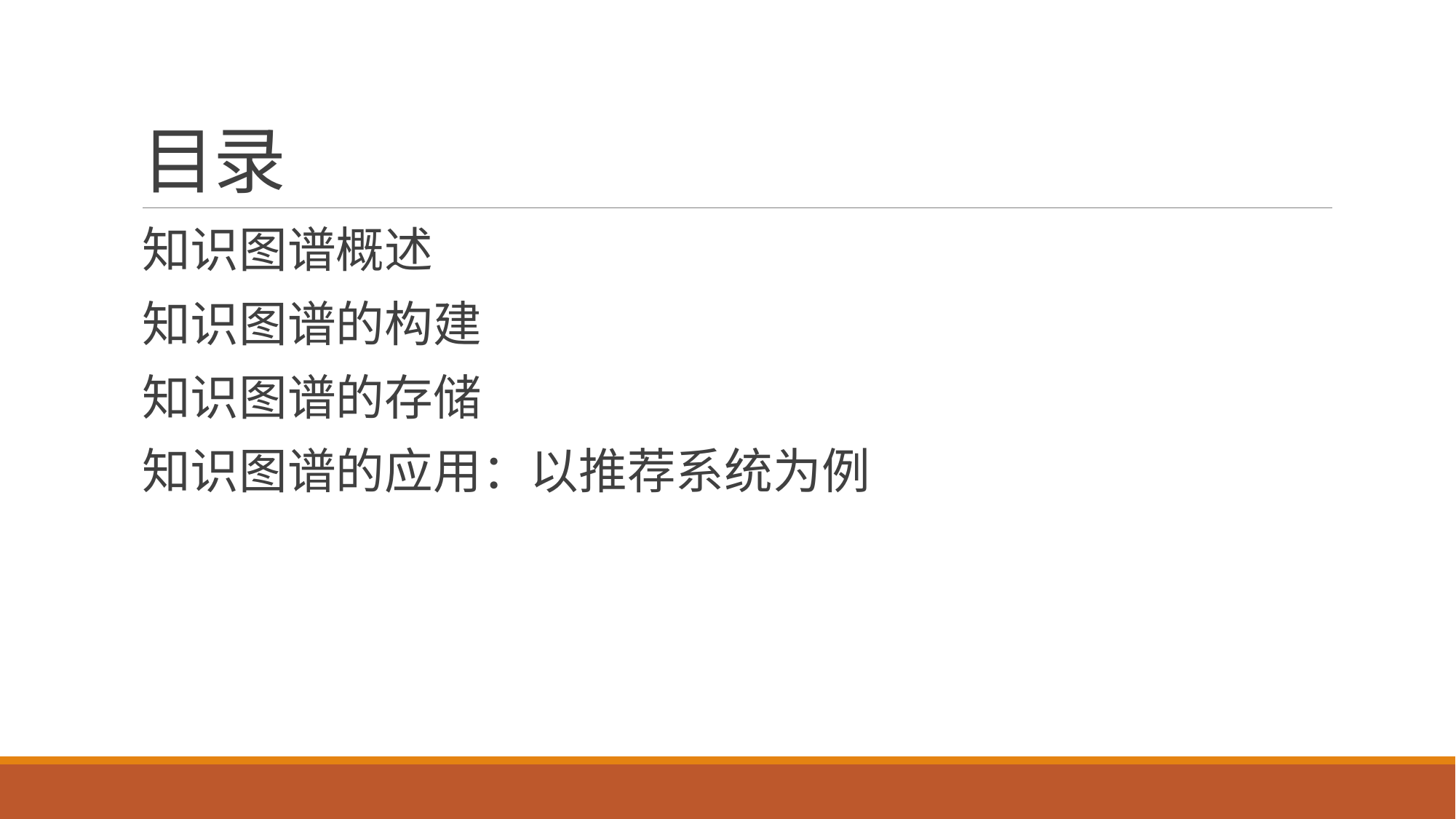

# 目录
知识图谱概述
知识图谱的构建
知识图谱的存储
知识图谱的应用：以推荐系统为例